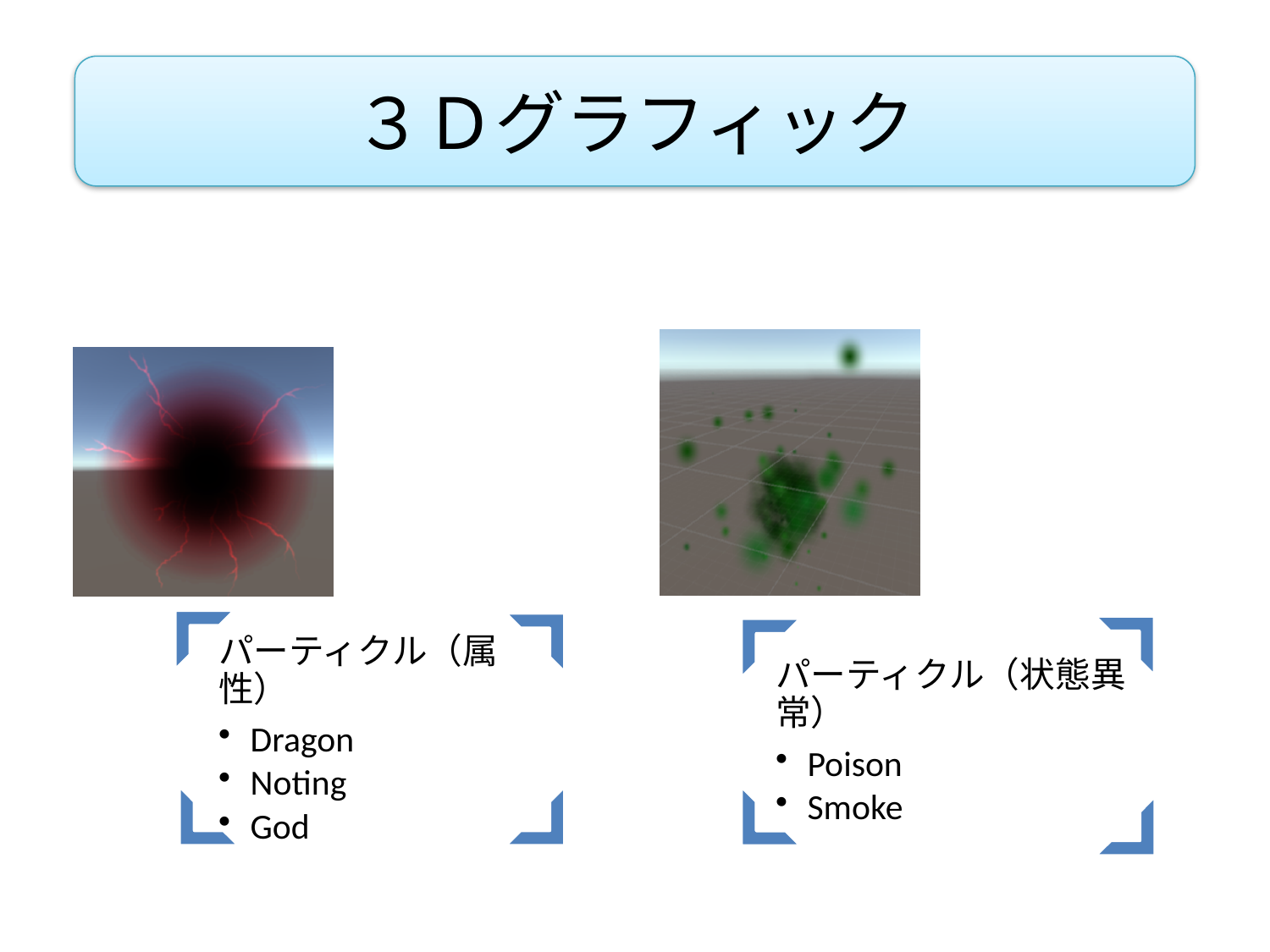

#
３Ｄグラフィック
パーティクル（属性）
Dragon
Noting
God
パーティクル（状態異常）
Poison
Smoke